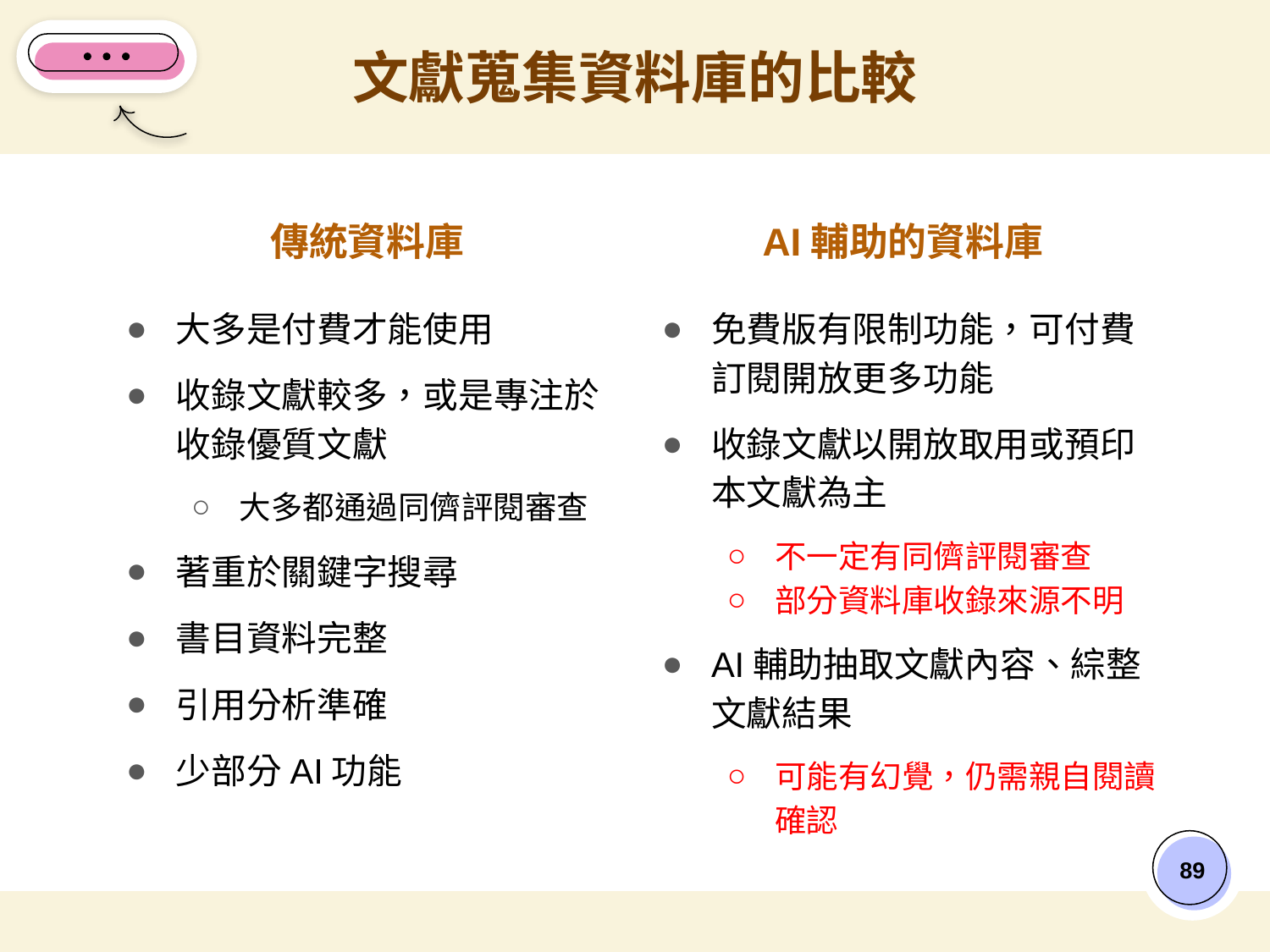

# 文獻蒐集資料庫的比較
傳統資料庫
AI輔助的資料庫
大多是付費才能使用
收錄文獻較多，或是專注於收錄優質文獻
大多都通過同儕評閱審查
著重於關鍵字搜尋
書目資料完整
引用分析準確
少部分AI功能
免費版有限制功能，可付費訂閱開放更多功能
收錄文獻以開放取用或預印本文獻為主
不一定有同儕評閱審查
部分資料庫收錄來源不明
AI輔助抽取文獻內容、綜整文獻結果
可能有幻覺，仍需親自閱讀確認
89